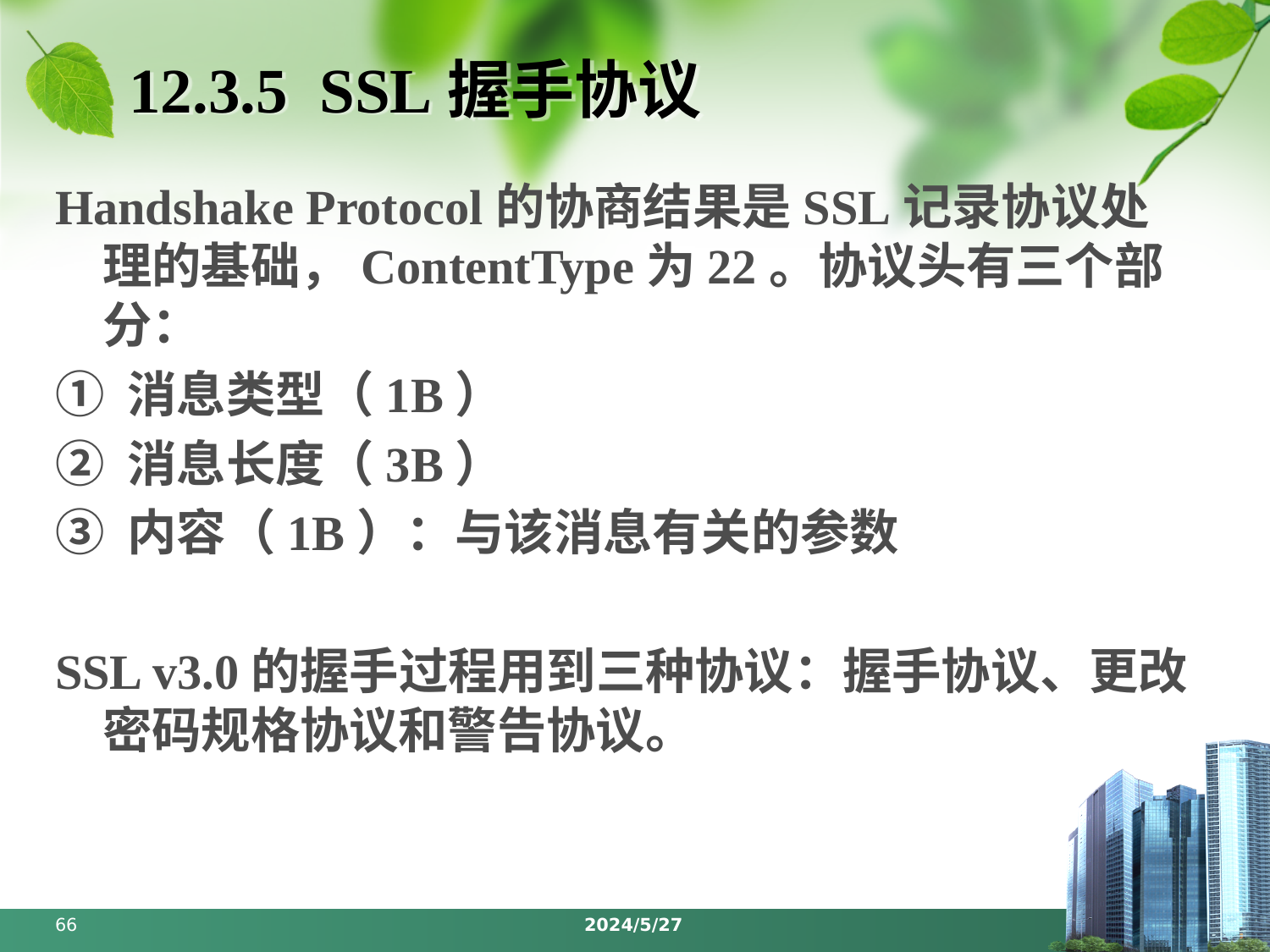

# 12.3.5  SSL握手协议
Handshake Protocol的协商结果是SSL记录协议处理的基础，ContentType为22。协议头有三个部分：
① 消息类型（1B）
② 消息长度（3B）
③ 内容（1B）：与该消息有关的参数

SSL v3.0的握手过程用到三种协议：握手协议、更改密码规格协议和警告协议。
66
2024/5/27